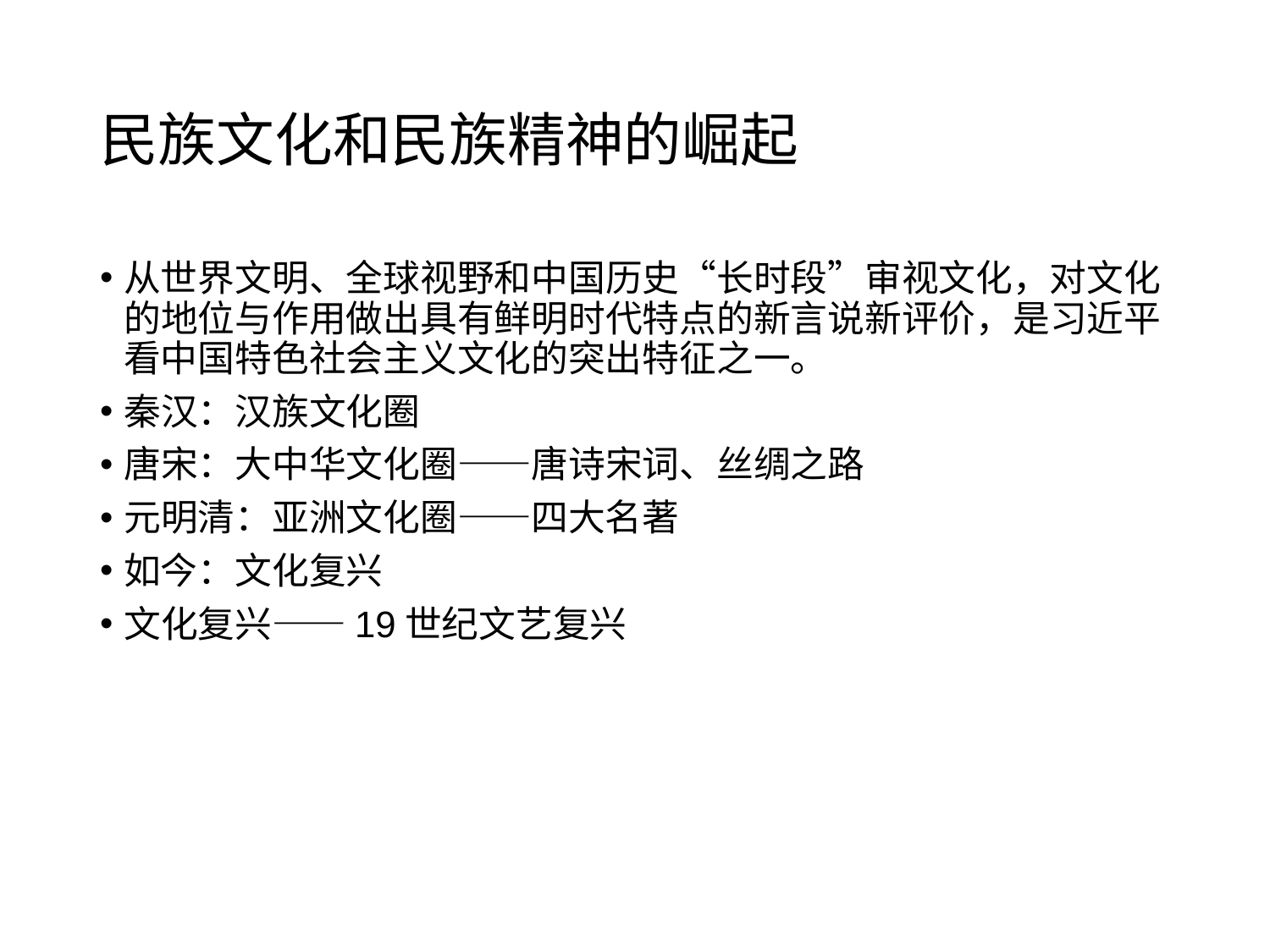

# 民族文化和民族精神的崛起
从世界文明、全球视野和中国历史“长时段”审视文化，对文化的地位与作用做出具有鲜明时代特点的新言说新评价，是习近平看中国特色社会主义文化的突出特征之一。
秦汉：汉族文化圈
唐宋：大中华文化圈——唐诗宋词、丝绸之路
元明清：亚洲文化圈——四大名著
如今：文化复兴
文化复兴——19世纪文艺复兴